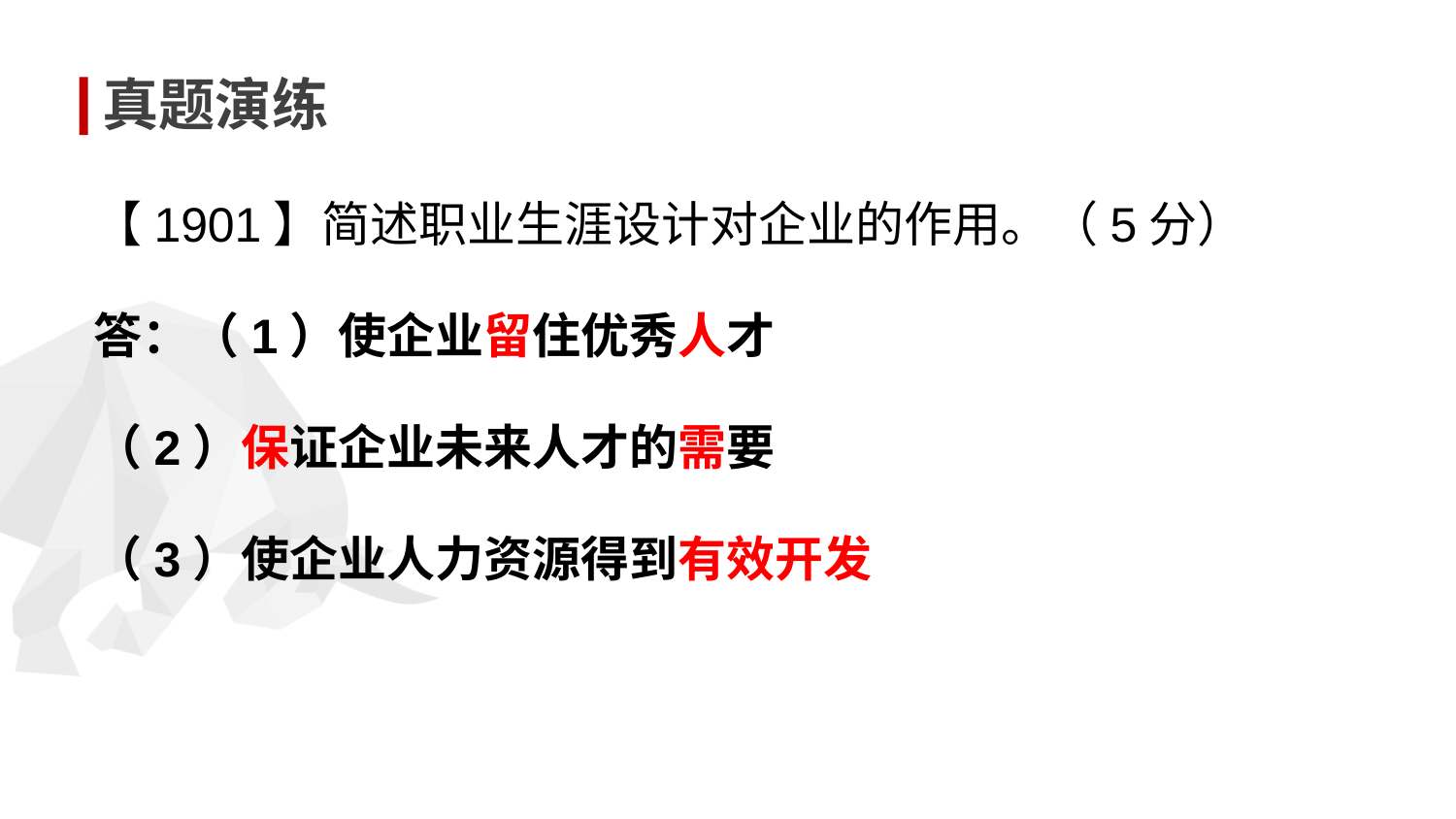

真题演练
【1901】简述职业生涯设计对企业的作用。（5分）
答：（1）使企业留住优秀人才
（2）保证企业未来人才的需要
（3）使企业人力资源得到有效开发